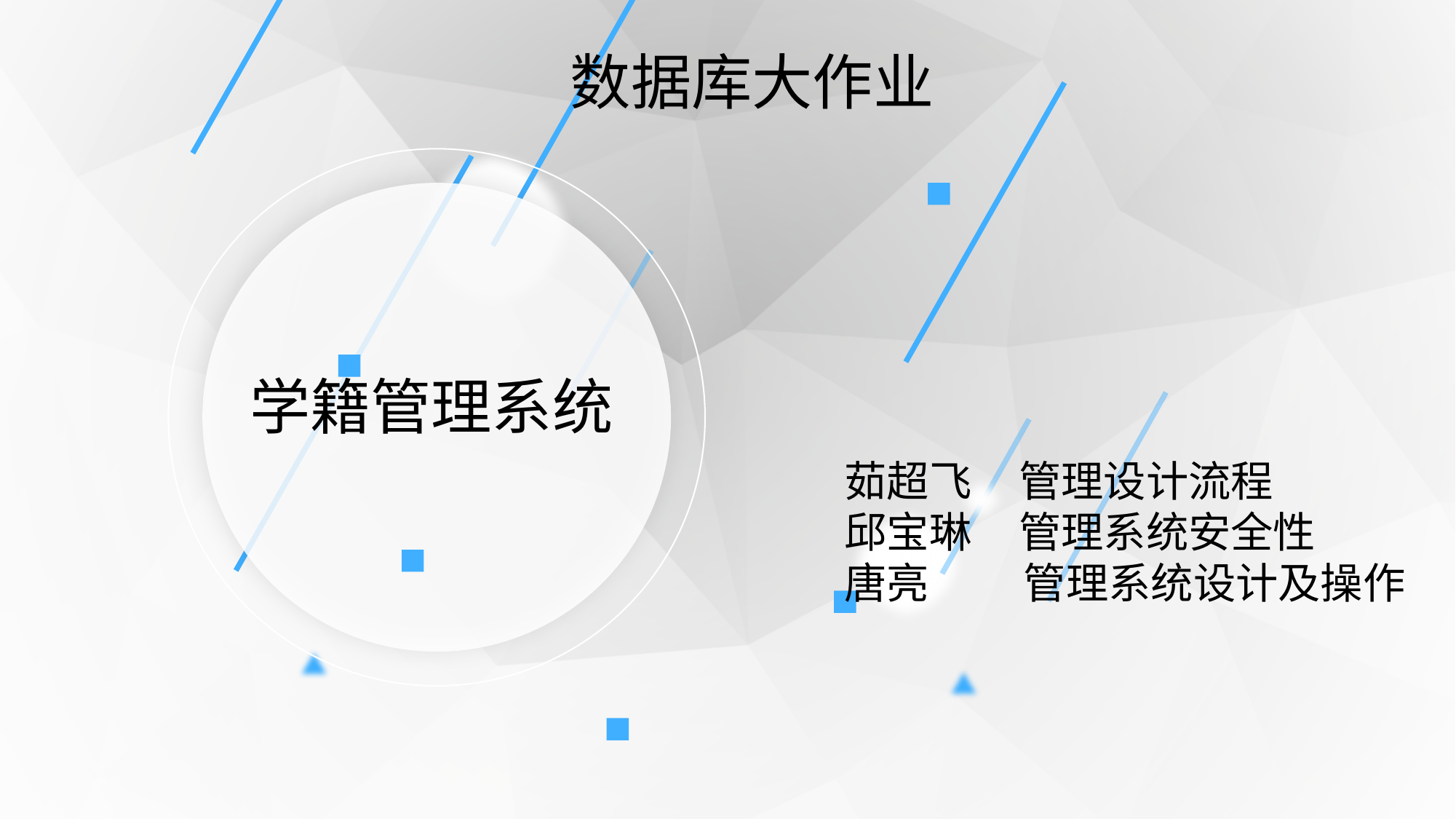

数据库大作业

学籍管理系统

茹超飞     管理设计流程
邱宝琳     管理系统安全性
唐亮          管理系统设计及操作